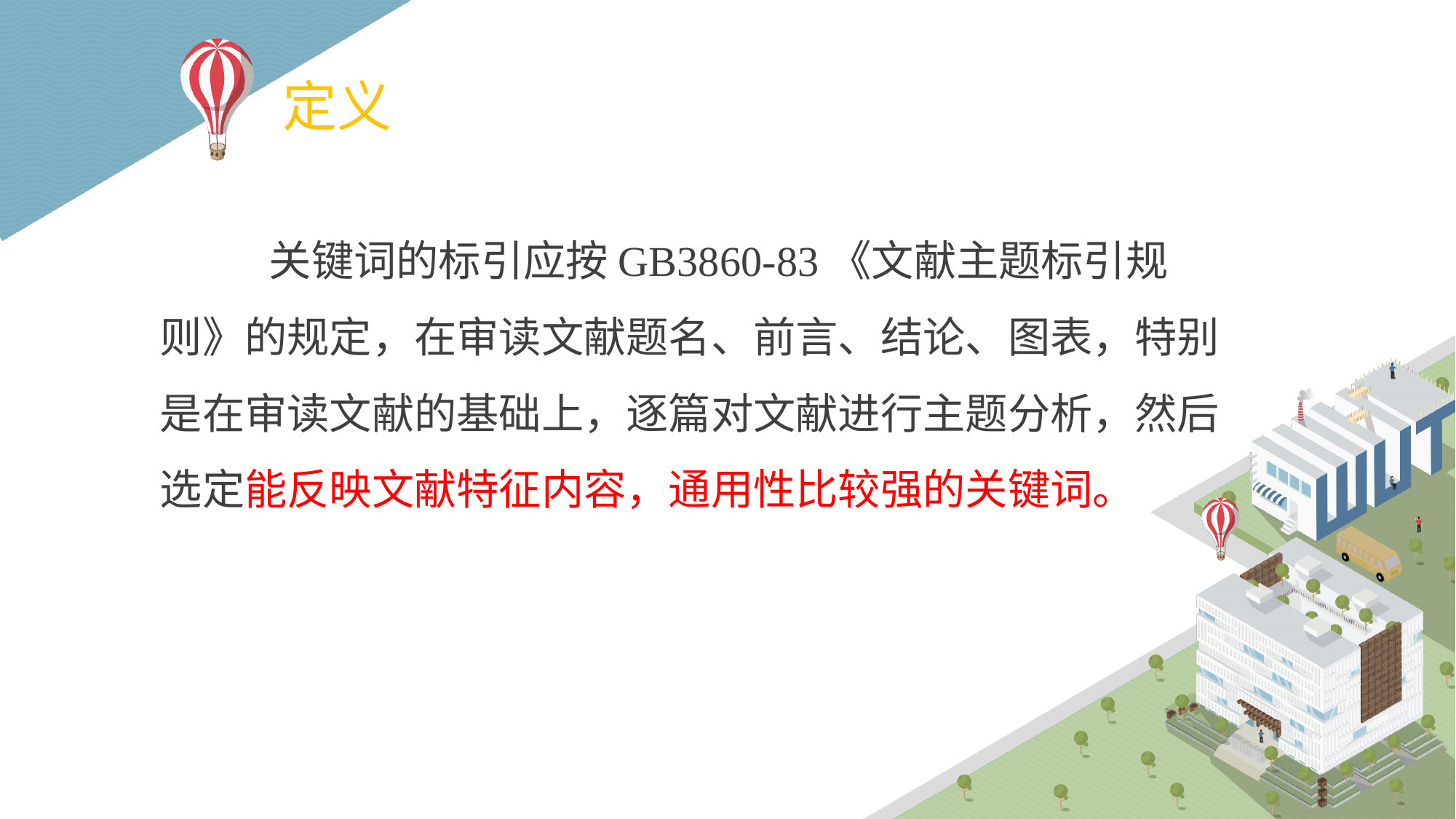

# 定义
	关键词的标引应按GB3860-83《文献主题标引规则》的规定，在审读文献题名、前言、结论、图表，特别是在审读文献的基础上，逐篇对文献进行主题分析，然后选定能反映文献特征内容，通用性比较强的关键词。